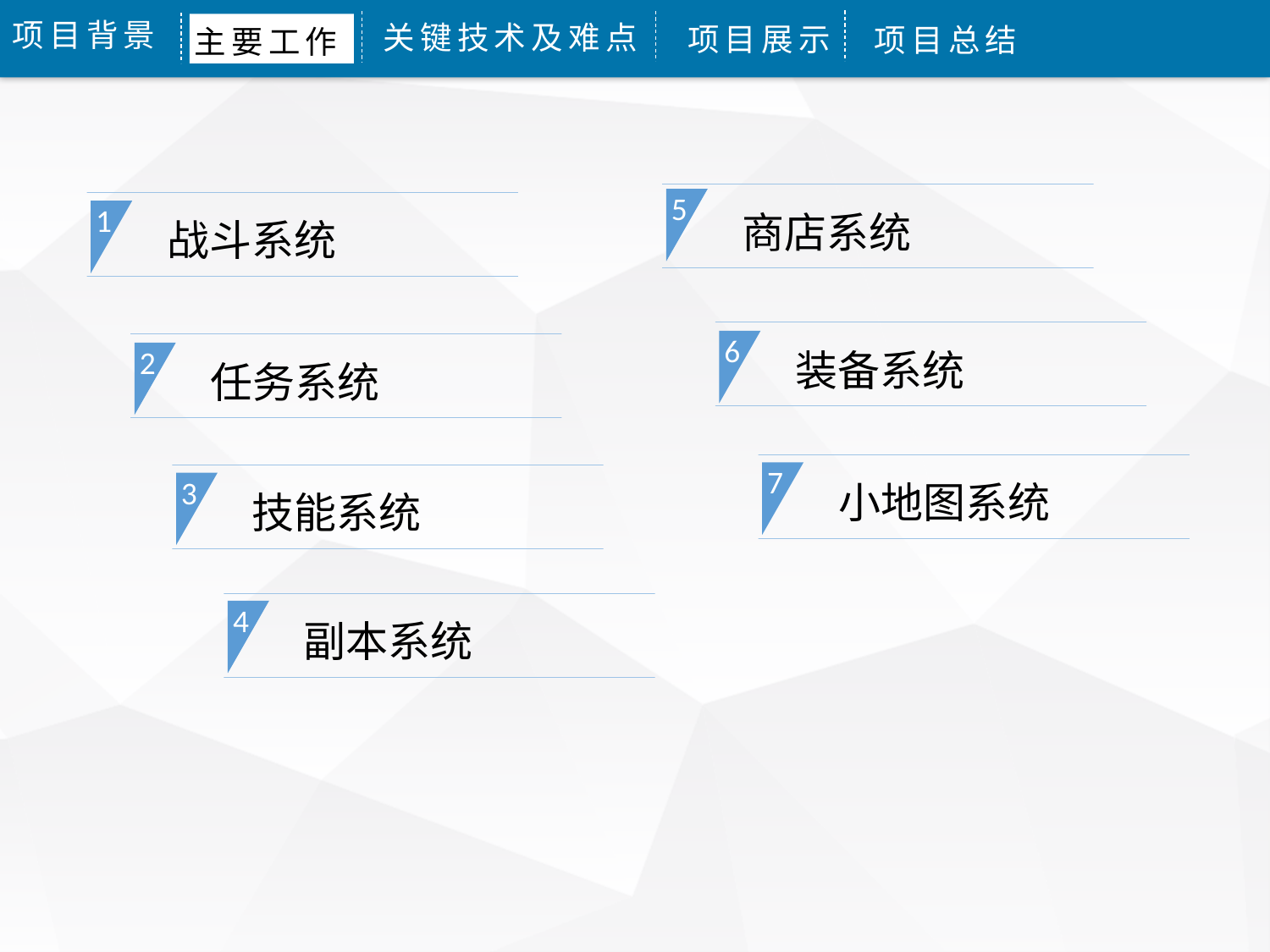

项目背景
关键技术及难点
项目展示

项目总结
主要工作
商店系统
5
战斗系统
1
装备系统
6
任务系统
2
小地图系统
7
技能系统
3
副本系统
4